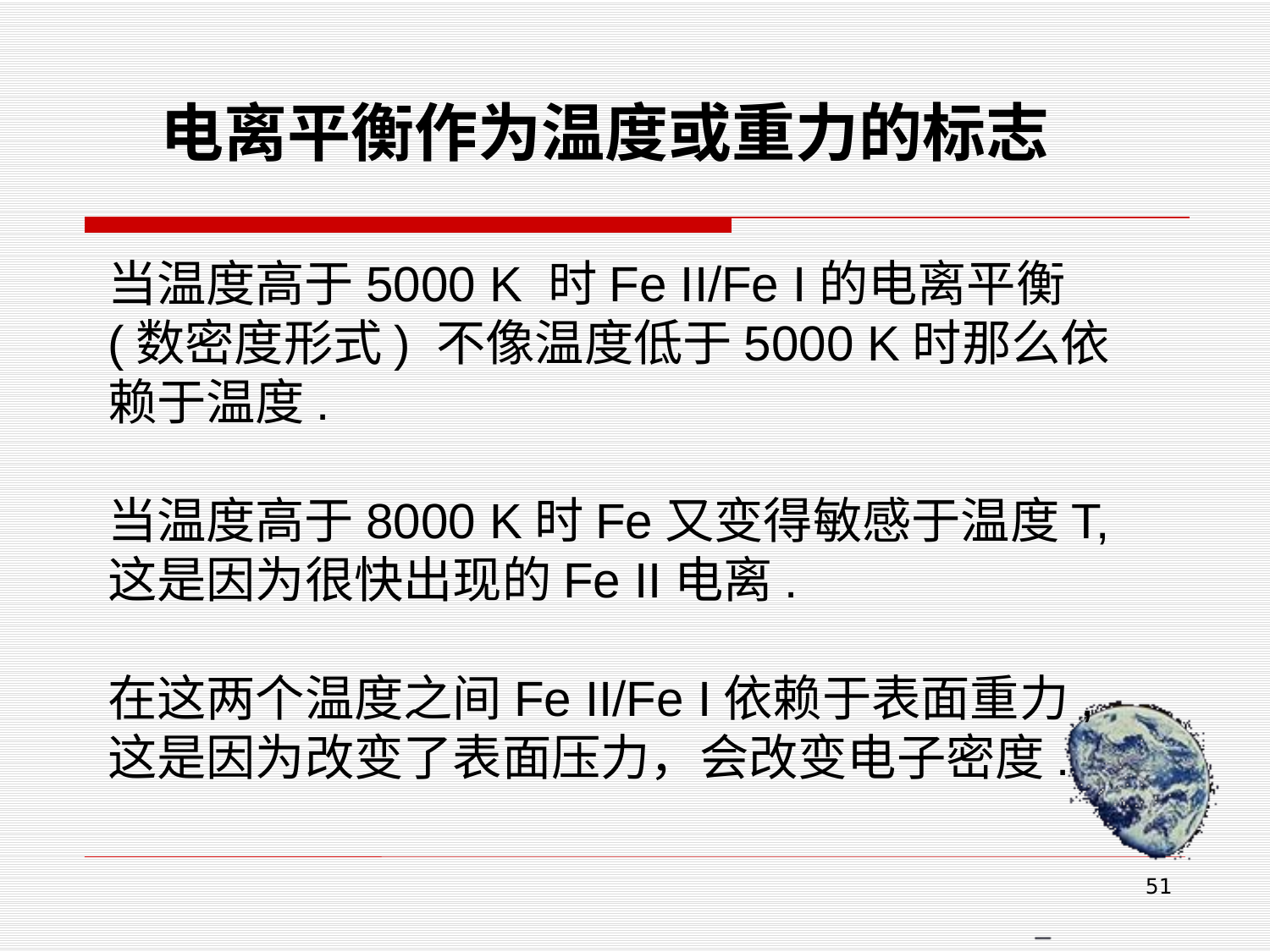

电离平衡作为温度或重力的标志
当温度高于5000 K 时Fe II/Fe I的电离平衡(数密度形式) 不像温度低于5000 K时那么依赖于温度.

当温度高于8000 K时Fe又变得敏感于温度T, 这是因为很快出现的Fe II电离.

在这两个温度之间Fe II/Fe I依赖于表面重力, 这是因为改变了表面压力，会改变电子密度.
51